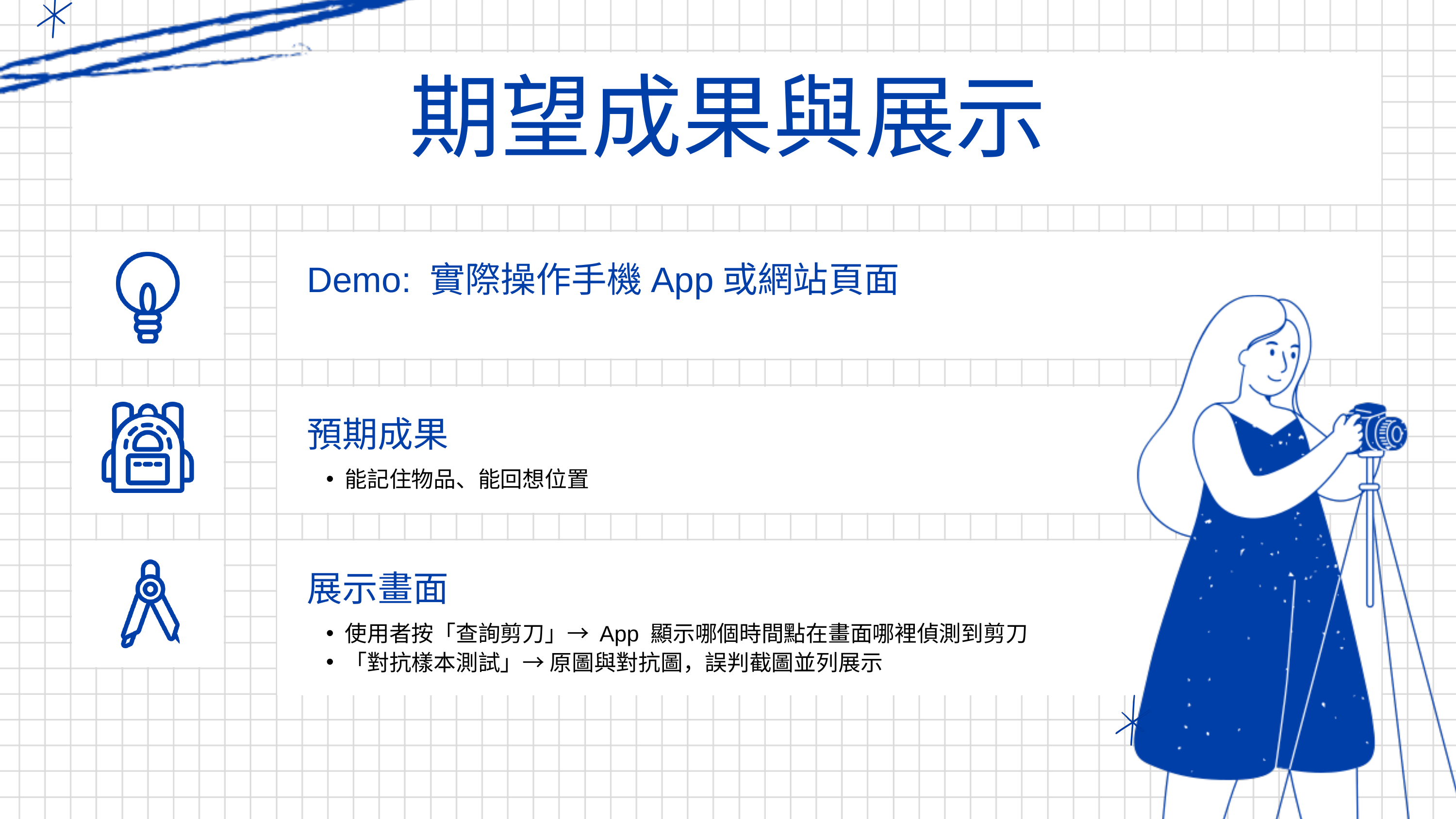

期望成果與展示

Demo: 實際操作手機App或網站頁面

預期成果
能記住物品、能回想位置

展示畫面
使用者按「查詢剪刀」→ App 顯示哪個時間點在畫面哪裡偵測到剪刀
「對抗樣本測試」→ 原圖與對抗圖，誤判截圖並列展示